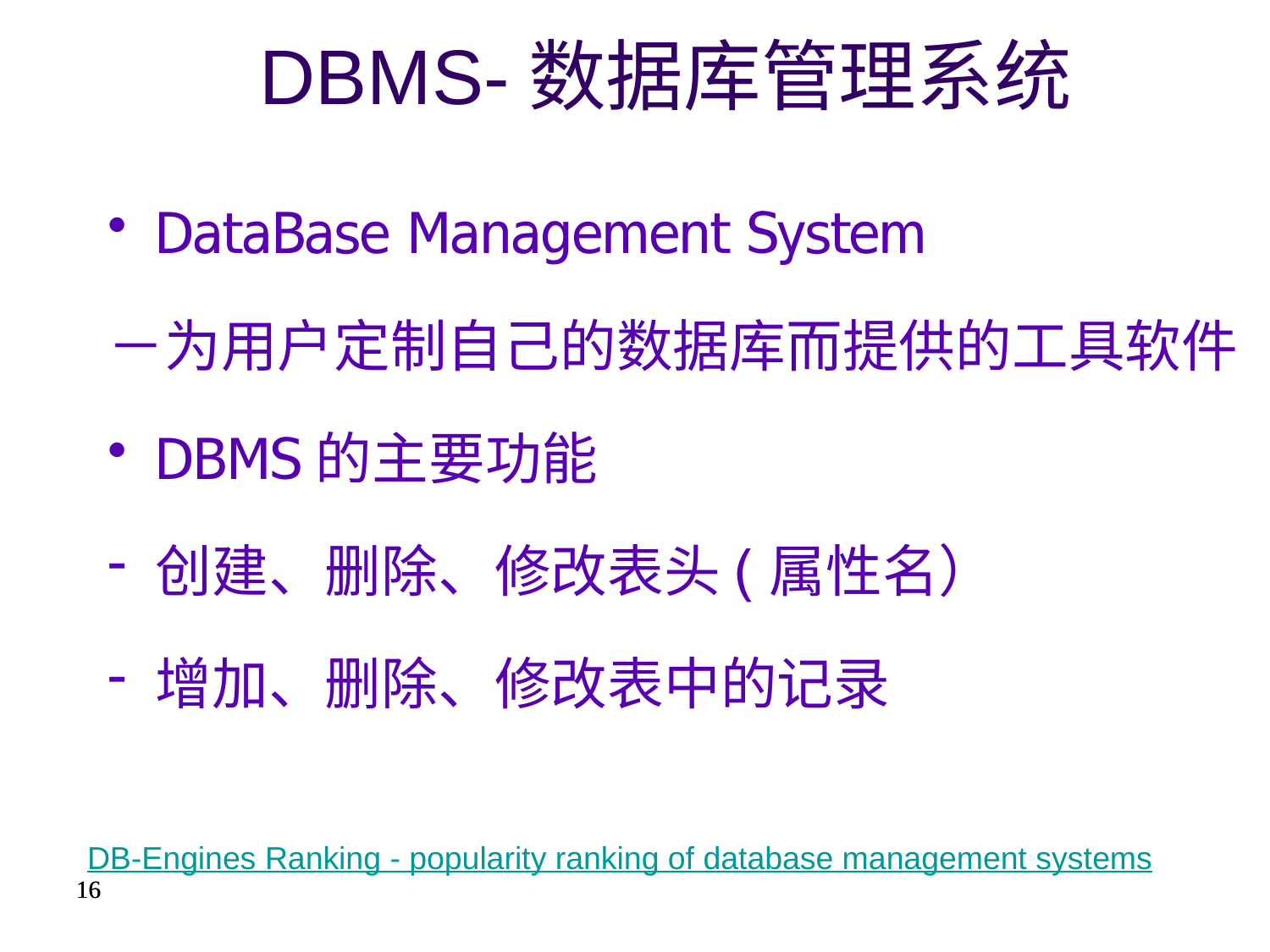

# DBMS-数据库管理系统
DataBase Management System
－为用户定制自己的数据库而提供的工具软件
DBMS的主要功能
创建、删除、修改表头(属性名）
增加、删除、修改表中的记录
DB-Engines Ranking - popularity ranking of database management systems
16
16